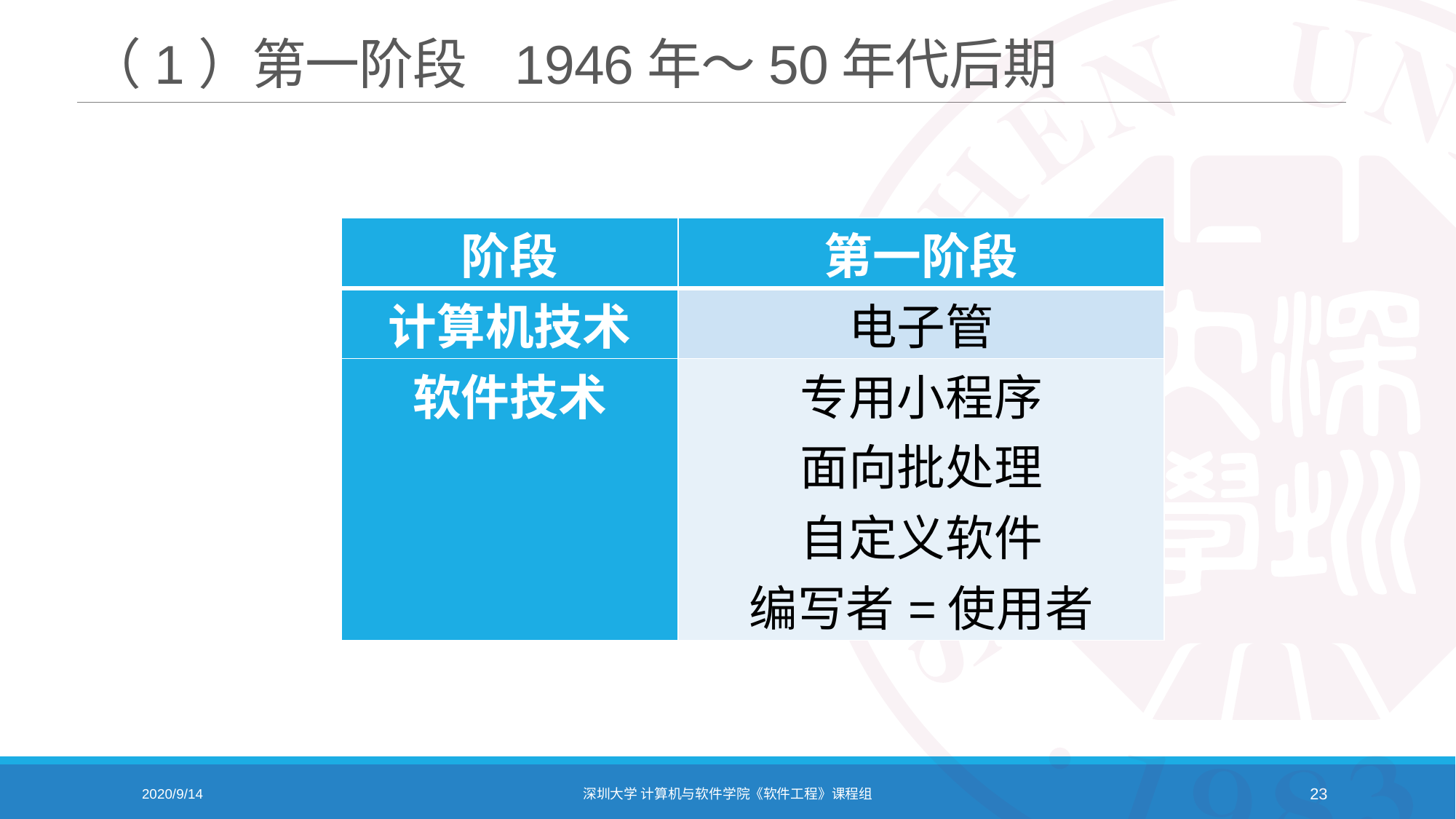

# （1）第一阶段   1946年～50年代后期
| 阶段 | 第一阶段 |
| --- | --- |
| 计算机技术 | 电子管 |
| 软件技术 | 专用小程序 面向批处理 自定义软件 编写者=使用者 |
2020/9/14
深圳大学 计算机与软件学院《软件工程》课程组
23